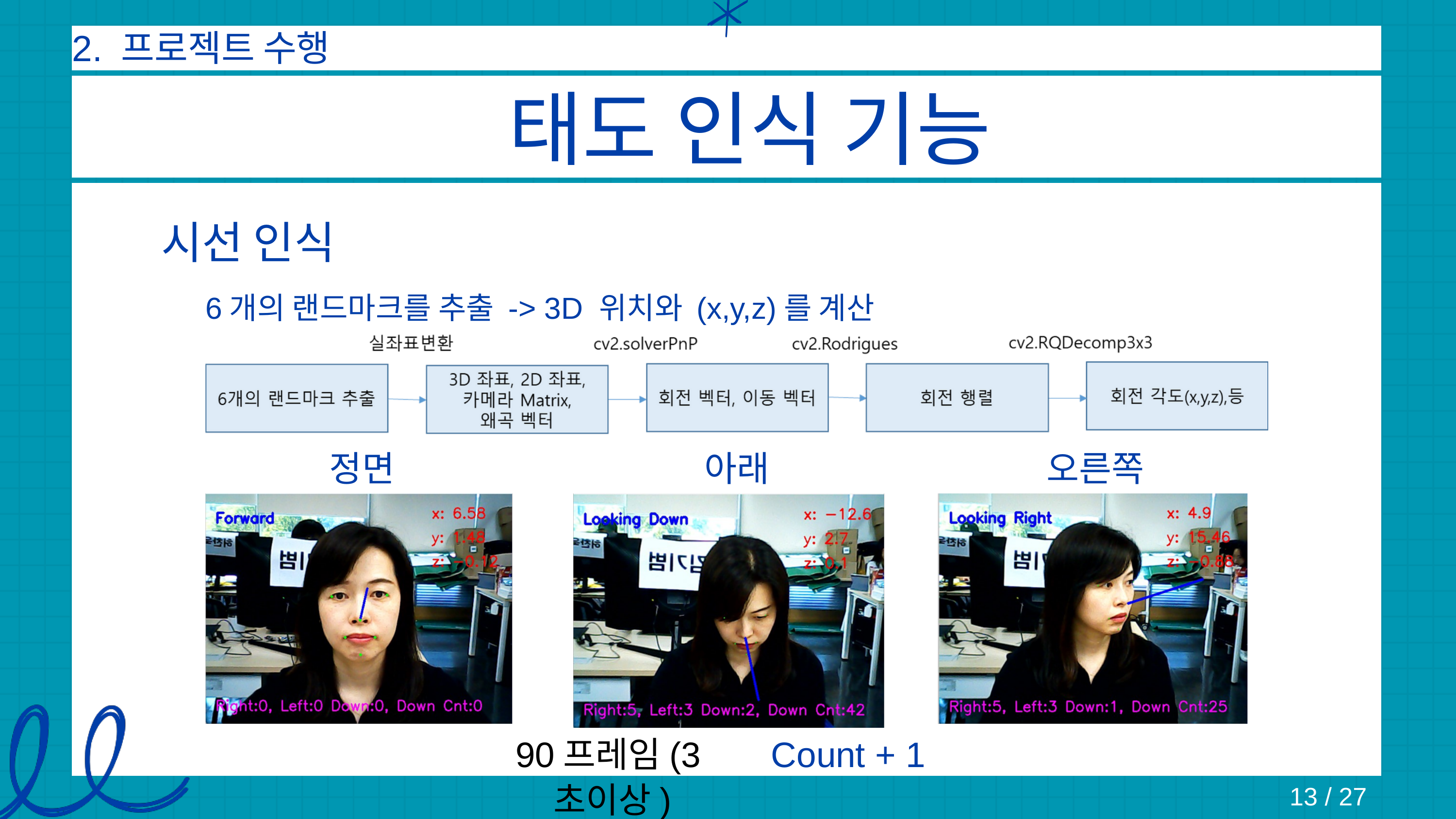

2. 프로젝트 수행
태도 인식 기능

시선 인식
6개의 랜드마크를 추출 -> 3D 위치와 (x,y,z)를 계산

정면
아래
오른쪽

90프레임(3초이상)
 Count + 1
13 / 27